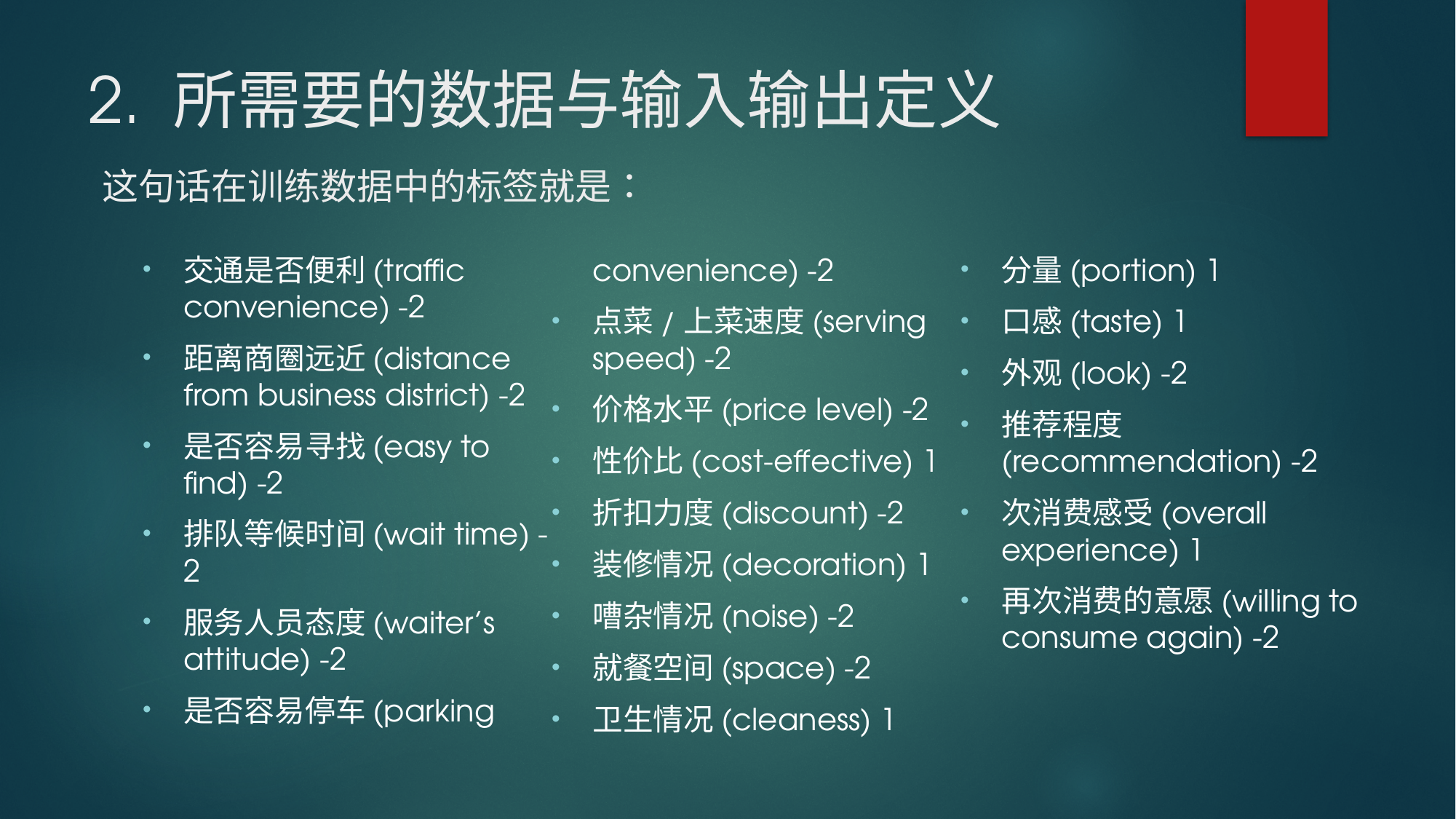

# 2. 所需要的数据与输入输出定义 这句话在训练数据中的标签就是：
交通是否便利(traffic convenience) -2
距离商圈远近(distance from business district) -2
是否容易寻找(easy to find) -2
排队等候时间(wait time) -2
服务人员态度(waiter’s attitude) -2
是否容易停车(parking convenience) -2
点菜/上菜速度(serving speed) -2
价格水平(price level) -2
性价比(cost-effective) 1
折扣力度(discount) -2
装修情况(decoration) 1
嘈杂情况(noise) -2
就餐空间(space) -2
卫生情况(cleaness) 1
分量(portion) 1
口感(taste) 1
外观(look) -2
推荐程度(recommendation) -2
次消费感受(overall experience) 1
再次消费的意愿(willing to consume again) -2